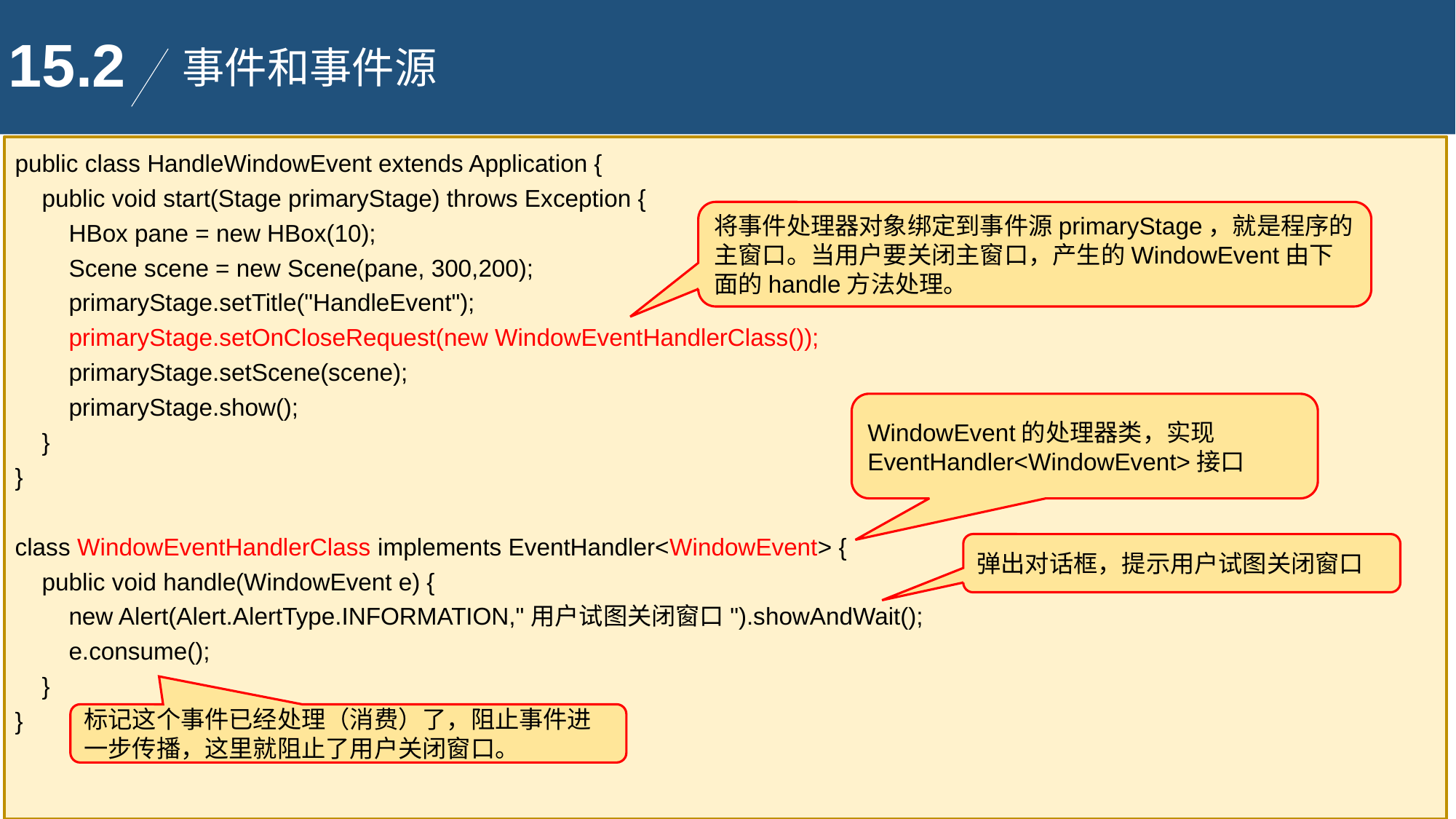

15.2
事件和事件源

public class HandleWindowEvent extends Application {
    public void start(Stage primaryStage) throws Exception {
        HBox pane = new HBox(10);
        Scene scene = new Scene(pane, 300,200);
        primaryStage.setTitle("HandleEvent");
        primaryStage.setOnCloseRequest(new WindowEventHandlerClass());
        primaryStage.setScene(scene);
        primaryStage.show();
    }
}

class WindowEventHandlerClass implements EventHandler<WindowEvent> {
    public void handle(WindowEvent e) {
        new Alert(Alert.AlertType.INFORMATION,"用户试图关闭窗口").showAndWait();
        e.consume();
    }
}
将事件处理器对象绑定到事件源primaryStage，就是程序的主窗口。当用户要关闭主窗口，产生的WindowEvent由下面的handle方法处理。
WindowEvent的处理器类，实现EventHandler<WindowEvent>接口
弹出对话框，提示用户试图关闭窗口
标记这个事件已经处理（消费）了，阻止事件进一步传播，这里就阻止了用户关闭窗口。